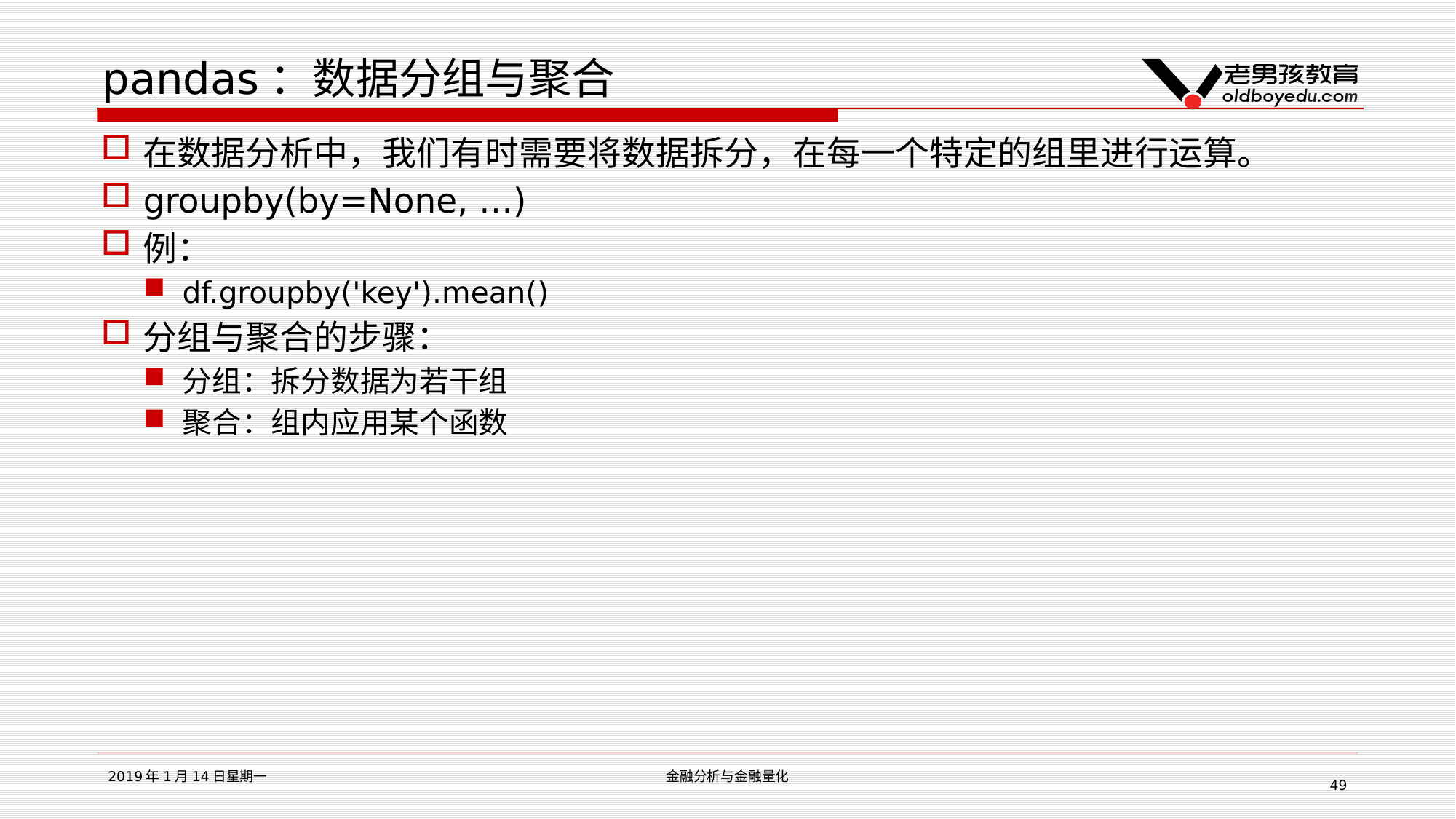

# pandas：数据分组与聚合
在数据分析中，我们有时需要将数据拆分，在每一个特定的组里进行运算。
groupby(by=None, …)
例：
df.groupby('key').mean()
分组与聚合的步骤：
分组：拆分数据为若干组
聚合：组内应用某个函数

2019年1月14日星期一
金融分析与金融量化
49